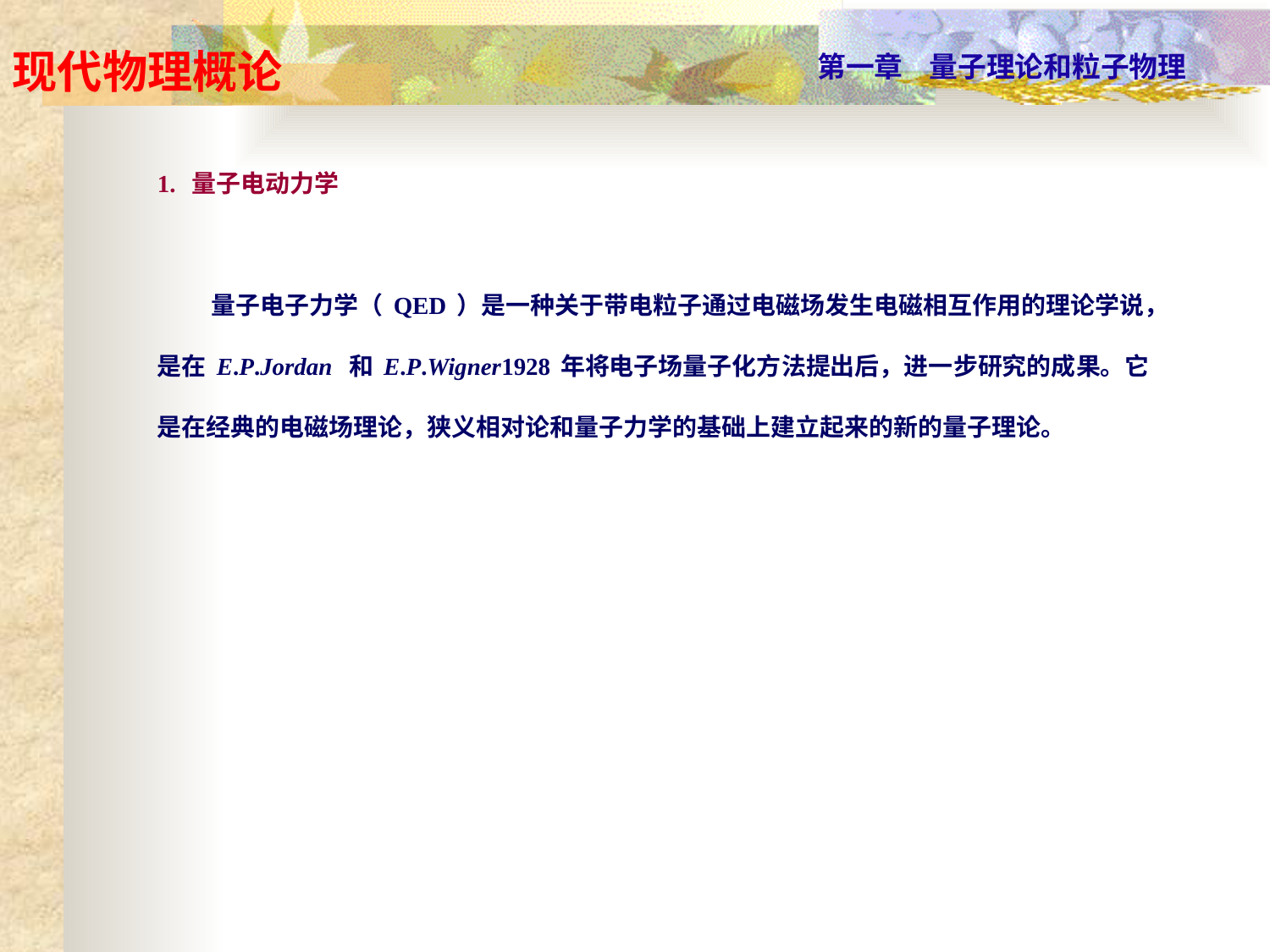

1. 量子电动力学

        量子电子力学（QED）是一种关于带电粒子通过电磁场发生电磁相互作用的理论学说，是在E.P.Jordan 和E.P.Wigner1928年将电子场量子化方法提出后，进一步研究的成果。它是在经典的电磁场理论，狭义相对论和量子力学的基础上建立起来的新的量子理论。